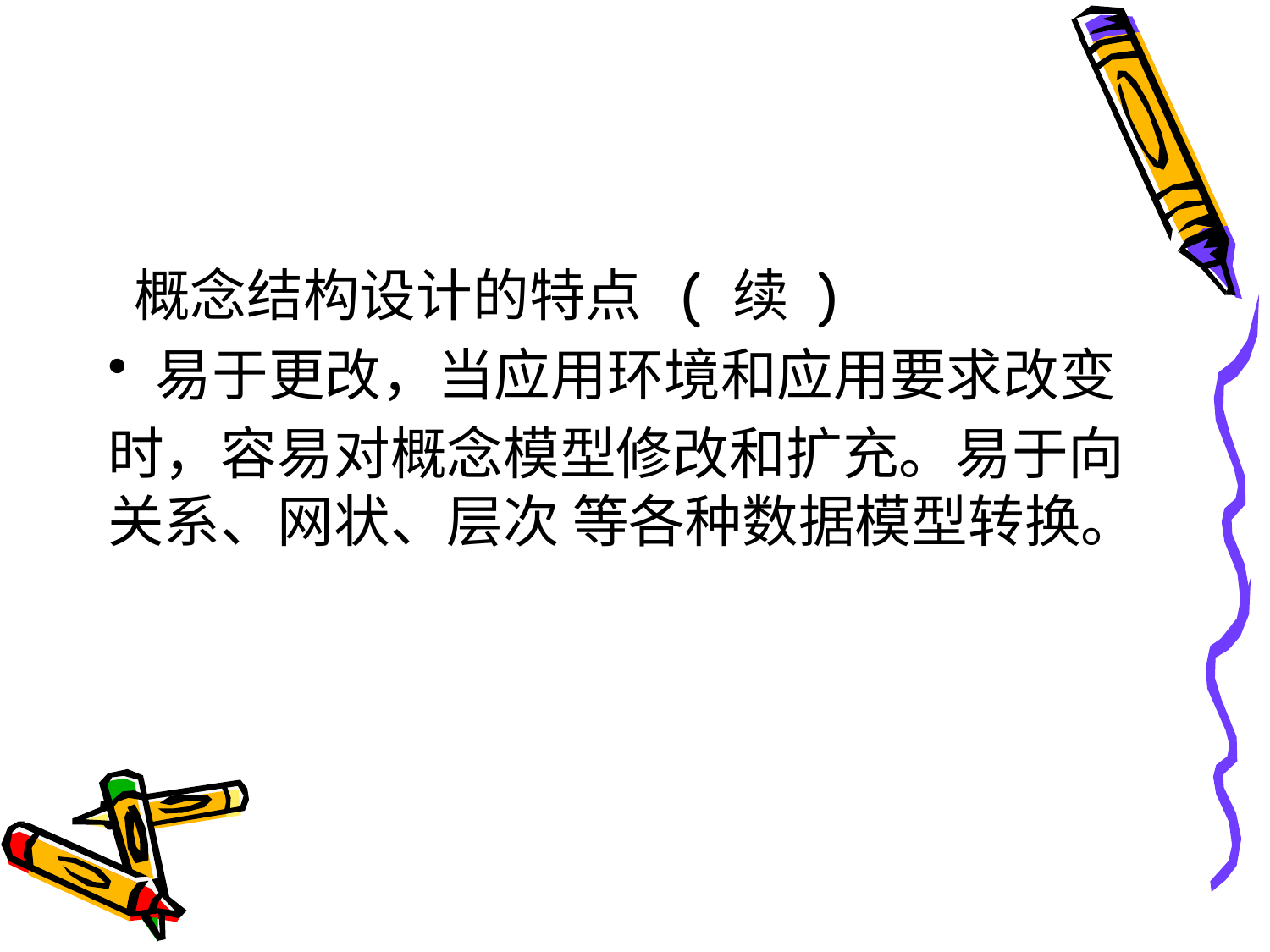

#
 概念结构设计的特点  ( 续 )
易于更改，当应用环境和应用要求改变
时，容易对概念模型修改和扩充。易于向关系、网状、层次 等各种数据模型转换。